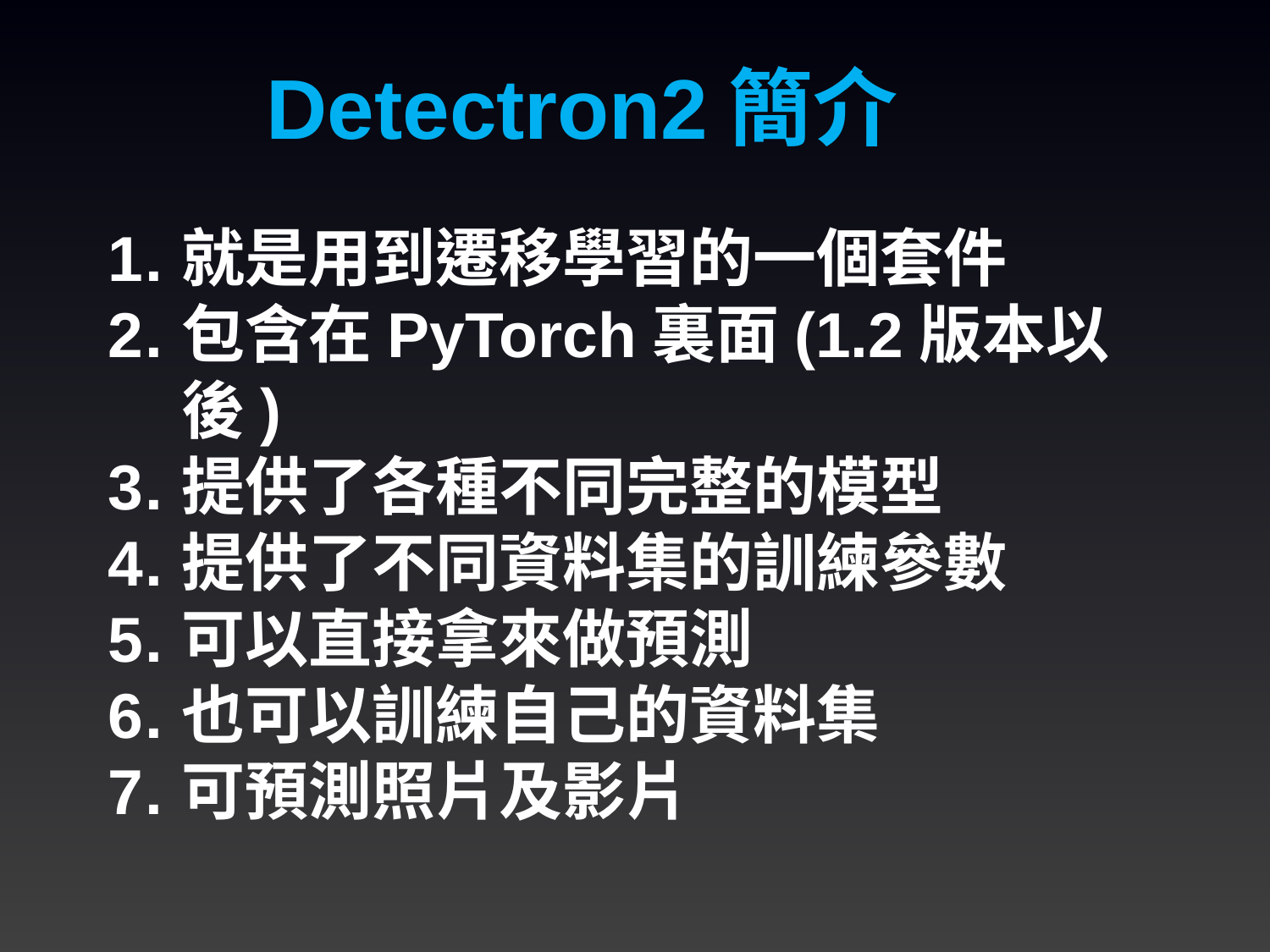

Detectron2簡介
就是用到遷移學習的一個套件
包含在PyTorch裏面(1.2版本以後)
提供了各種不同完整的模型
提供了不同資料集的訓練參數
可以直接拿來做預測
也可以訓練自己的資料集
可預測照片及影片